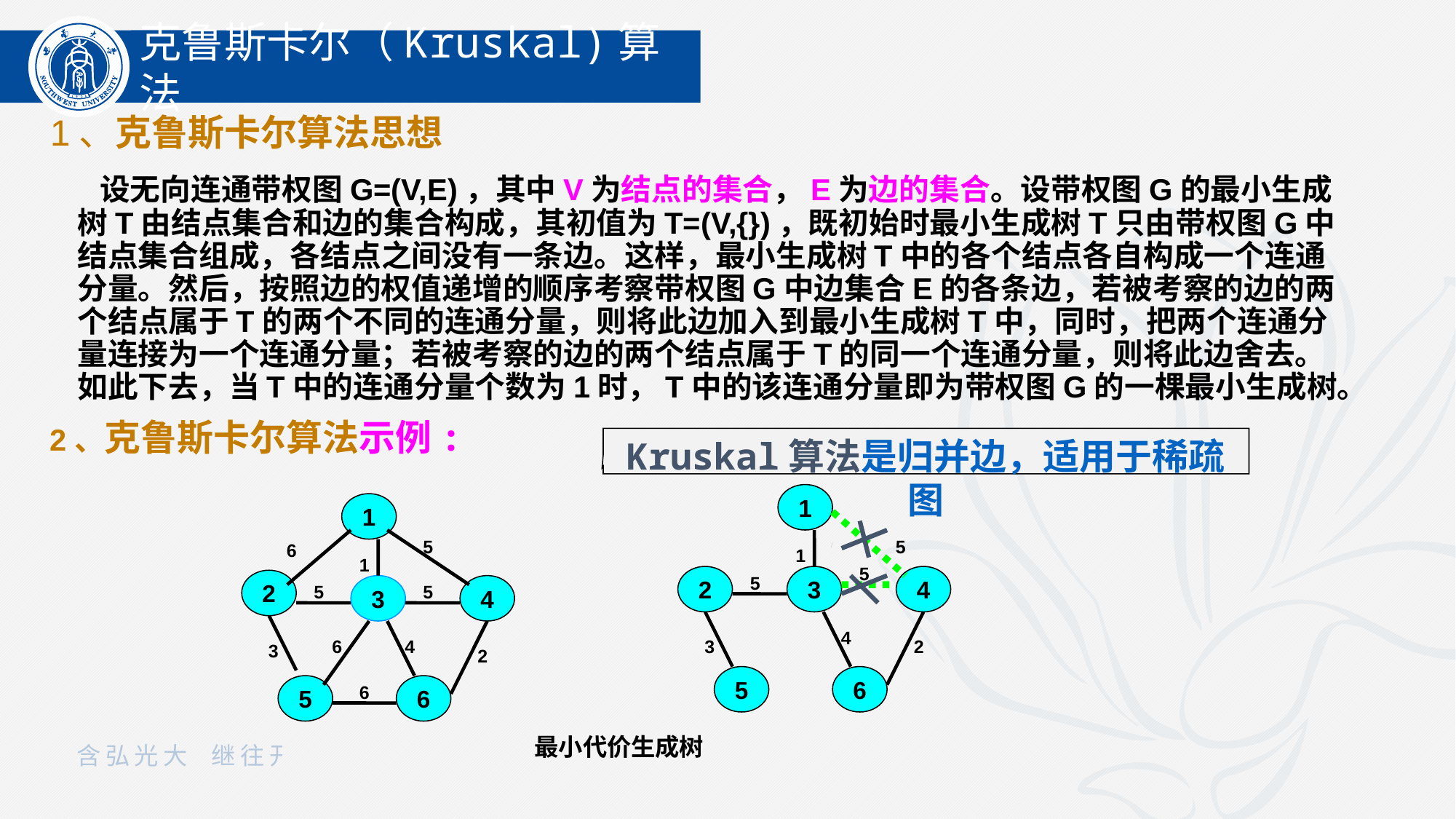

克鲁斯卡尔（Kruskal)算法
1、克鲁斯卡尔算法思想
     设无向连通带权图G=(V,E)，其中V为结点的集合，E为边的集合。设带权图G的最小生成树T由结点集合和边的集合构成，其初值为T=(V,{})，既初始时最小生成树T只由带权图G中结点集合组成，各结点之间没有一条边。这样，最小生成树T中的各个结点各自构成一个连通分量。然后，按照边的权值递增的顺序考察带权图G中边集合E的各条边，若被考察的边的两个结点属于T的两个不同的连通分量，则将此边加入到最小生成树T中，同时，把两个连通分量连接为一个连通分量；若被考察的边的两个结点属于T的同一个连通分量，则将此边舍去。如此下去，当T中的连通分量个数为1时，T中的该连通分量即为带权图G的一棵最小生成树。
2、克鲁斯卡尔算法示例:
Kruskal算法是归并边，适用于稀疏图
1
1

5

5
6

1

1
5
2
5
3
4
2
5
3
5
4

4
6
4
3
2
3
2
5
6
5
6
6

最小代价生成树